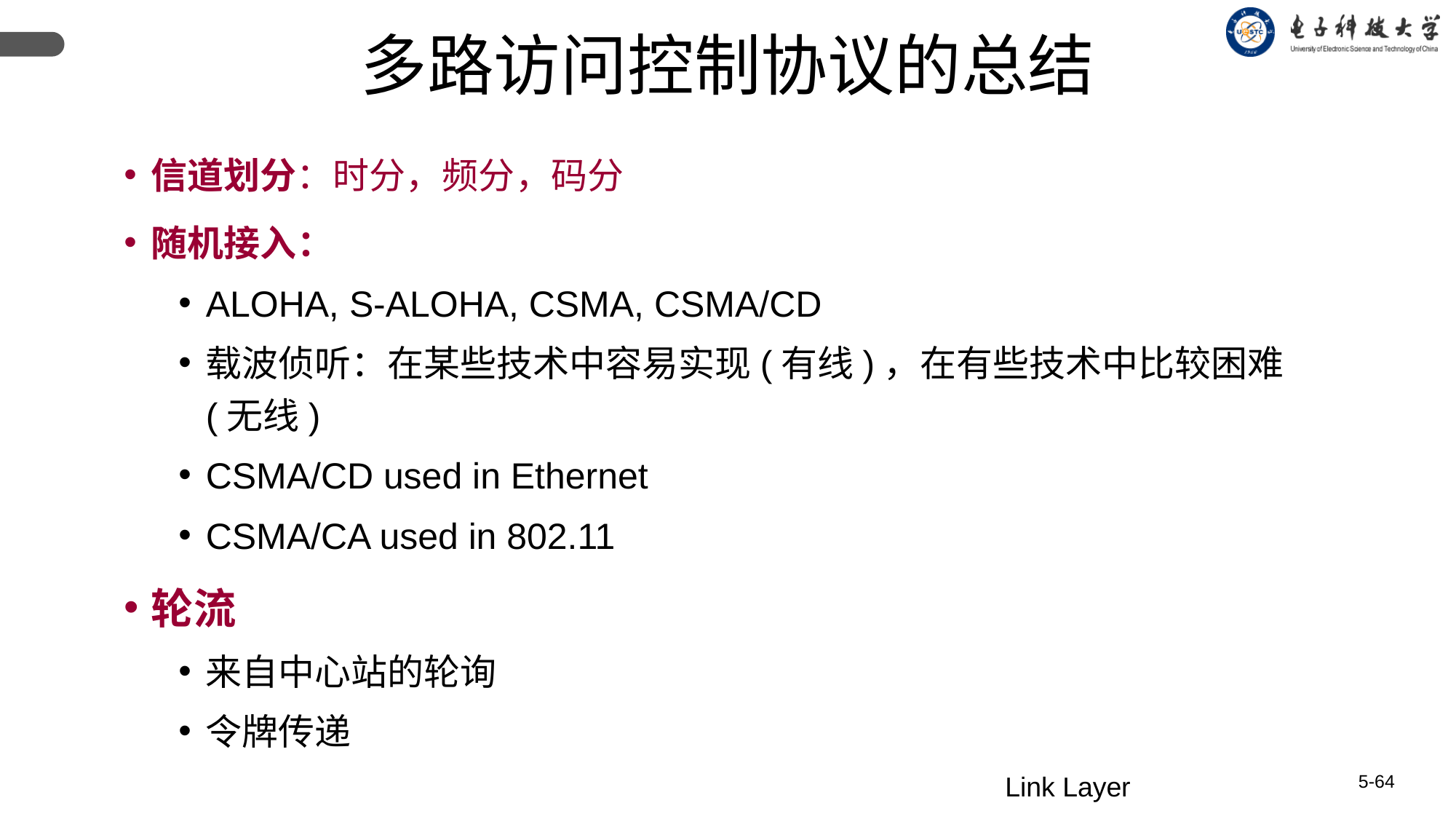

多路访问控制协议的总结
信道划分：时分，频分，码分
随机接入：
ALOHA, S-ALOHA, CSMA, CSMA/CD
载波侦听：在某些技术中容易实现(有线)，在有些技术中比较困难(无线)
CSMA/CD used in Ethernet
CSMA/CA used in 802.11
轮流
来自中心站的轮询
令牌传递
Link Layer
5-64